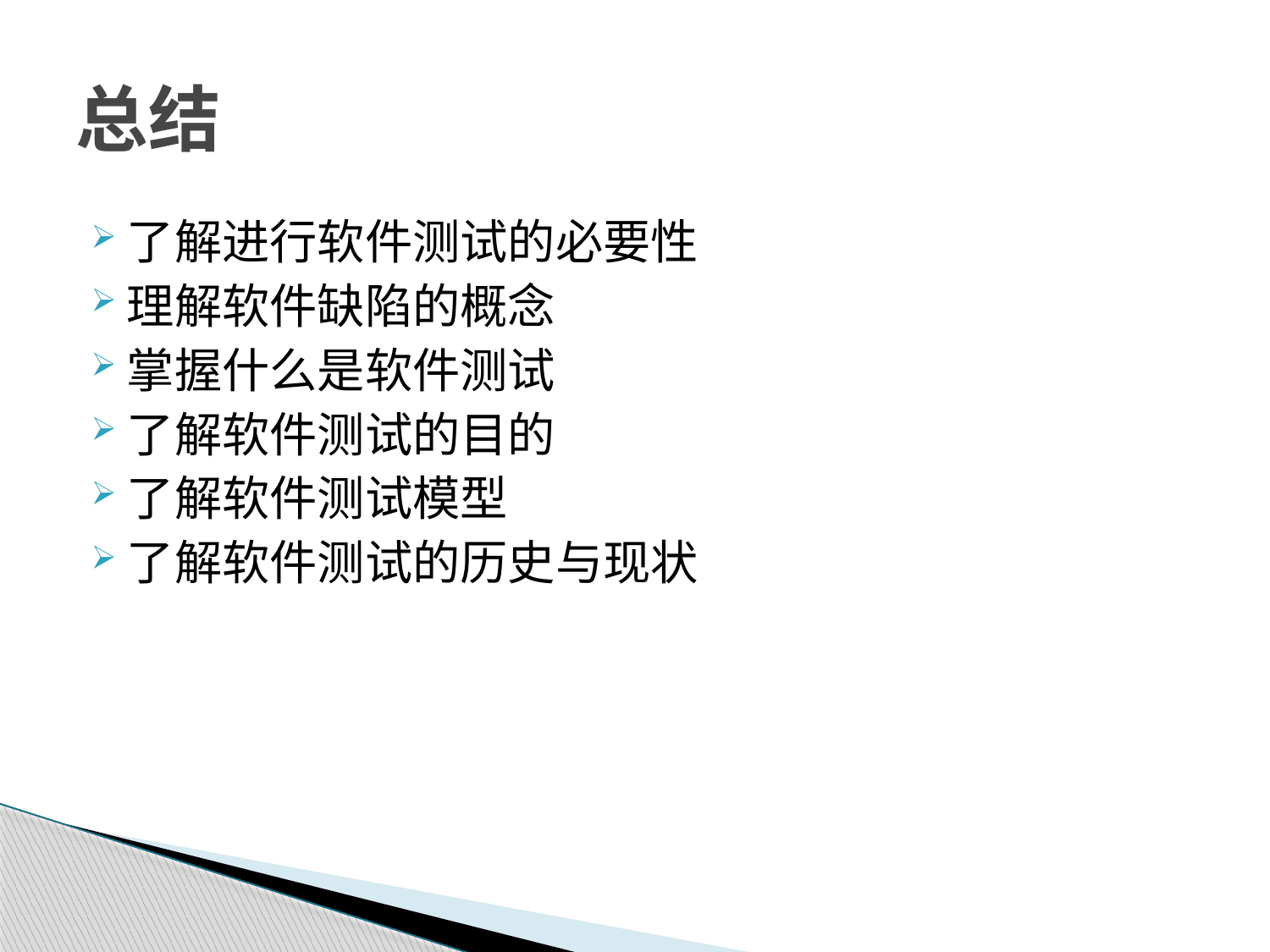

# 总结
了解进行软件测试的必要性
理解软件缺陷的概念
掌握什么是软件测试
了解软件测试的目的
了解软件测试模型
了解软件测试的历史与现状